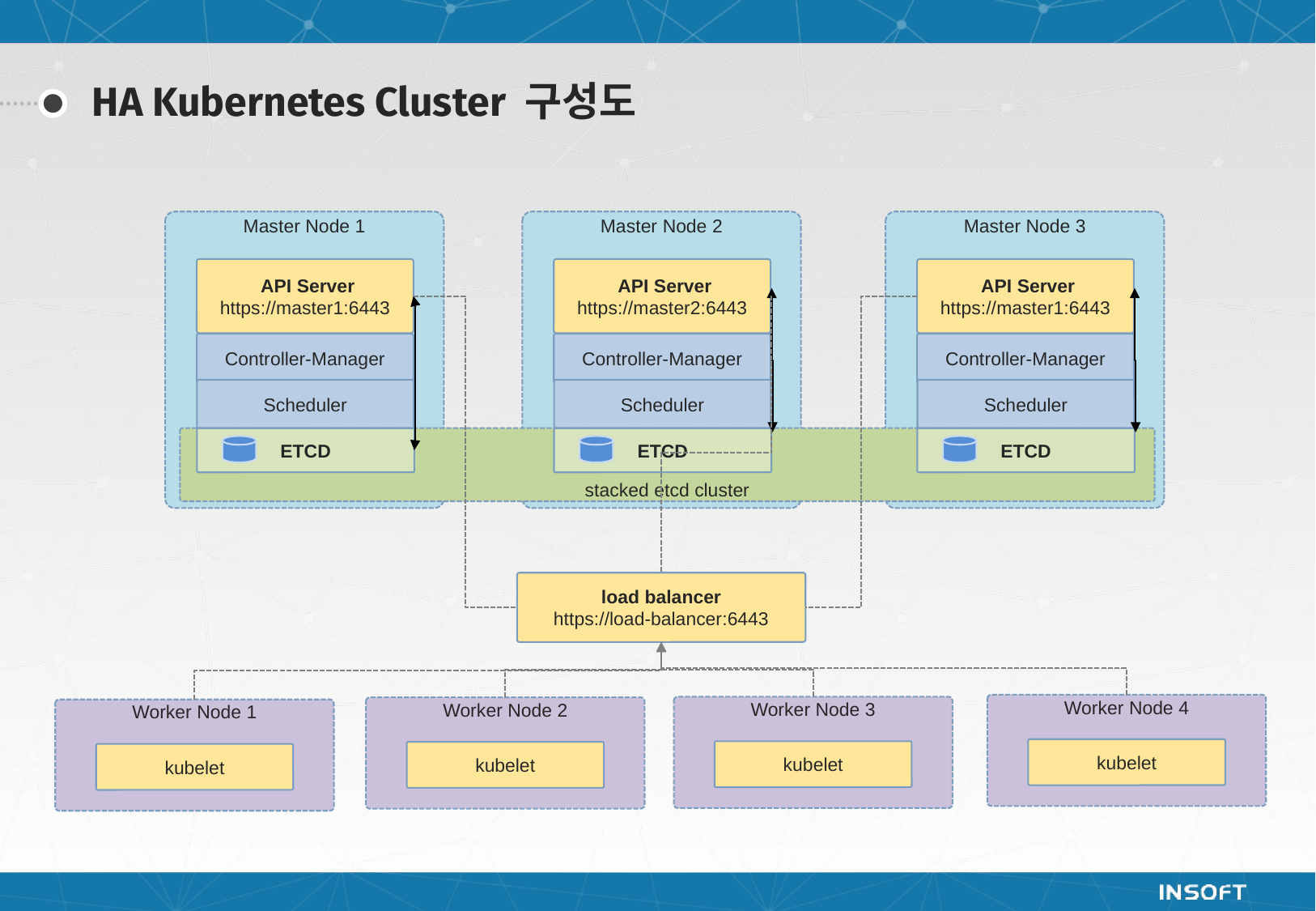

HA Kubernetes Cluster 구성도

Master Node 1
Master Node 2
Master Node 3
 API Server
https://master1:6443
 API Server
https://master2:6443
 API Server
https://master1:6443
Controller-Manager
Controller-Manager
Controller-Manager
Scheduler
Scheduler
Scheduler
stacked etcd cluster
ETCD
ETCD
ETCD

load balancer
https://load-balancer:6443
Worker Node 4
kubelet
Worker Node 3
kubelet
Worker Node 2
kubelet
Worker Node 1
kubelet